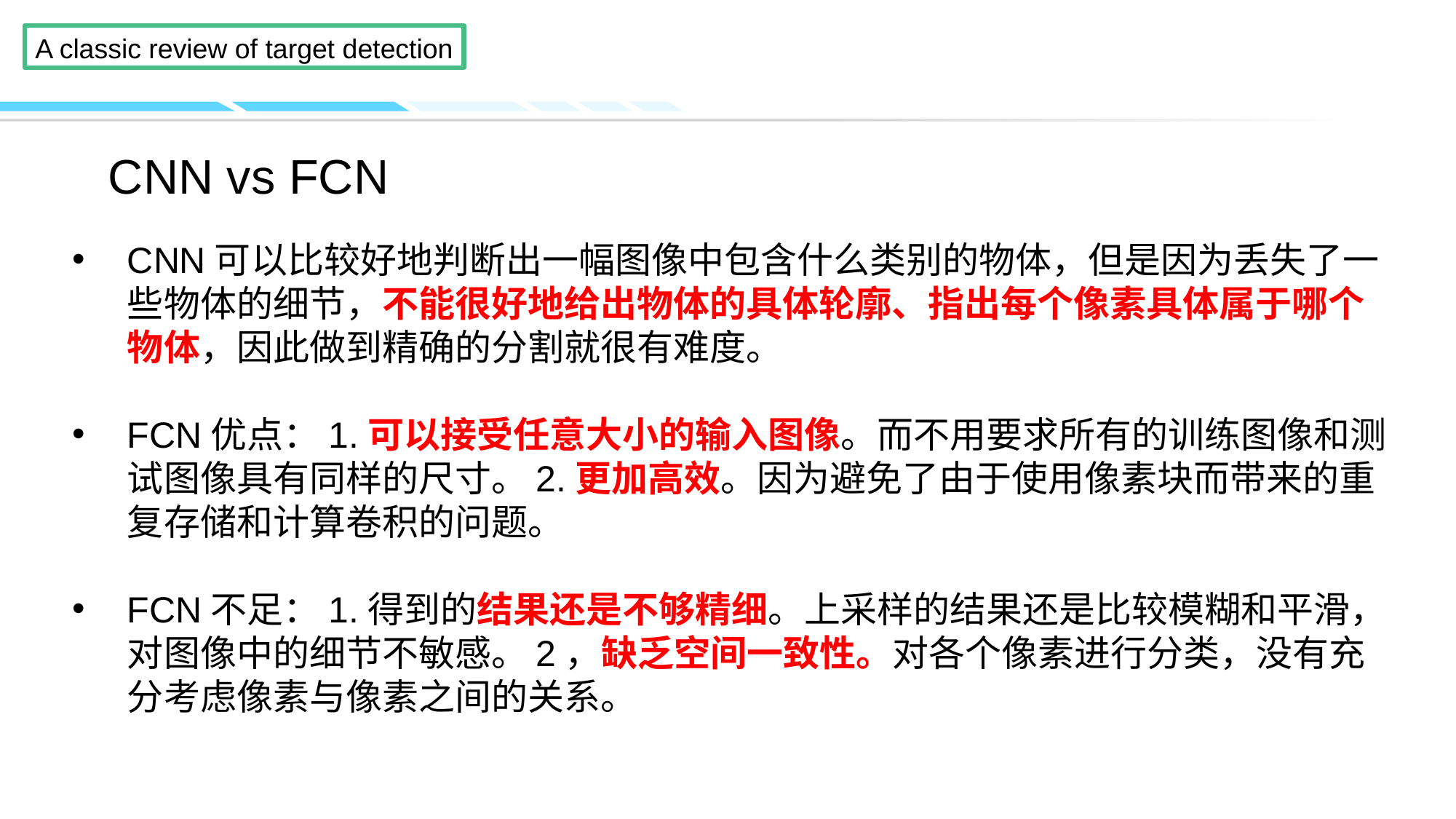

# CNN vs FCN
CNN可以比较好地判断出一幅图像中包含什么类别的物体，但是因为丢失了一些物体的细节，不能很好地给出物体的具体轮廓、指出每个像素具体属于哪个物体，因此做到精确的分割就很有难度。

FCN优点：1.可以接受任意大小的输入图像。而不用要求所有的训练图像和测试图像具有同样的尺寸。2.更加高效。因为避免了由于使用像素块而带来的重复存储和计算卷积的问题。

FCN不足：1.得到的结果还是不够精细。上采样的结果还是比较模糊和平滑，对图像中的细节不敏感。2，缺乏空间一致性。对各个像素进行分类，没有充分考虑像素与像素之间的关系。